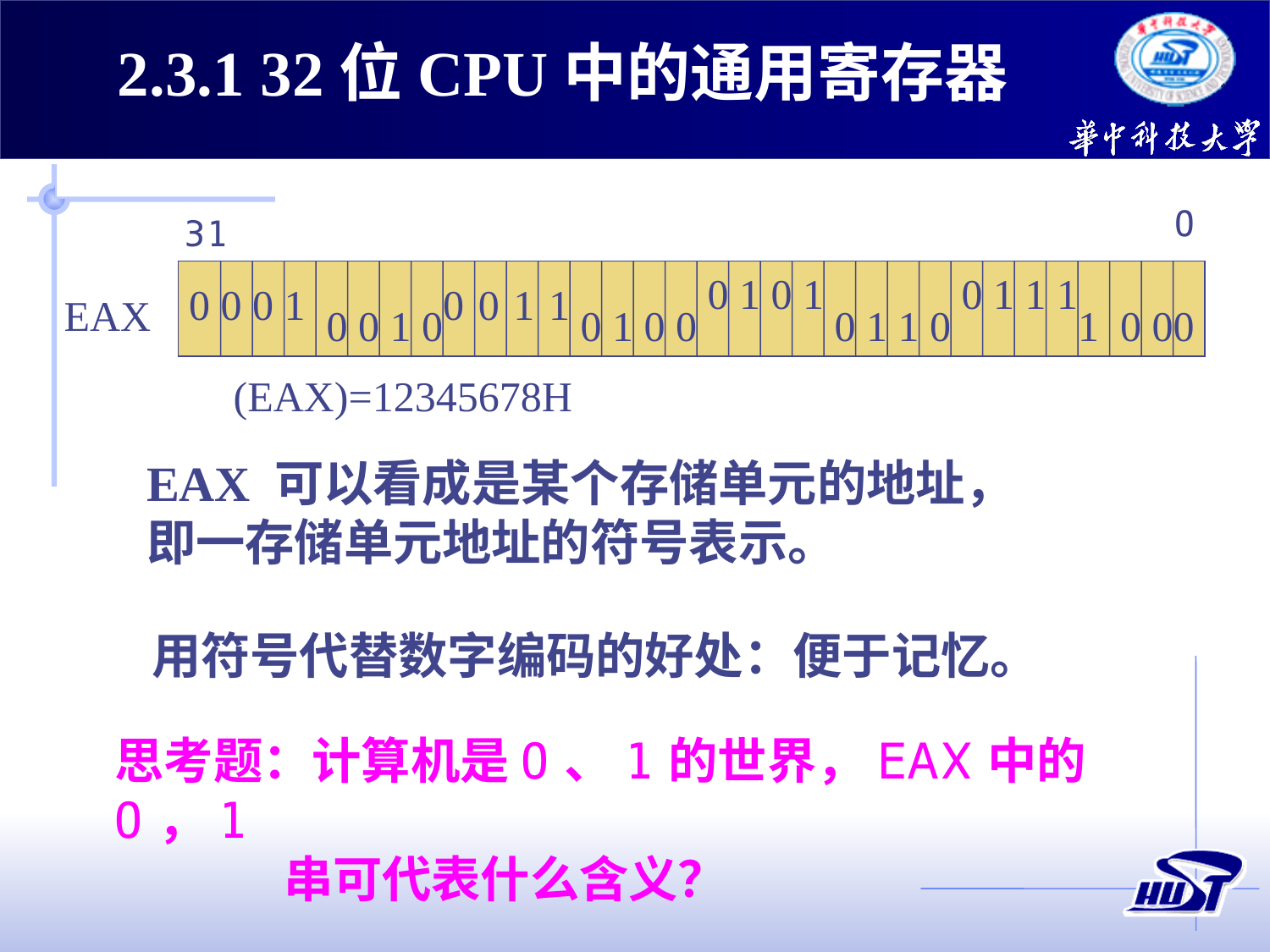

2.3.1 32位CPU中的通用寄存器
0
31

0

1

0

1

0

1

1

1

0
0
0
1
0
0
1
1
EAX
0
0
1
0
0
1
0
0
0
1
1
0
1
0
0
0
(EAX)=12345678H

EAX 可以看成是某个存储单元的地址，
即一存储单元地址的符号表示。
用符号代替数字编码的好处：便于记忆。
思考题：计算机是0、1的世界，EAX中的0，1
              串可代表什么含义？